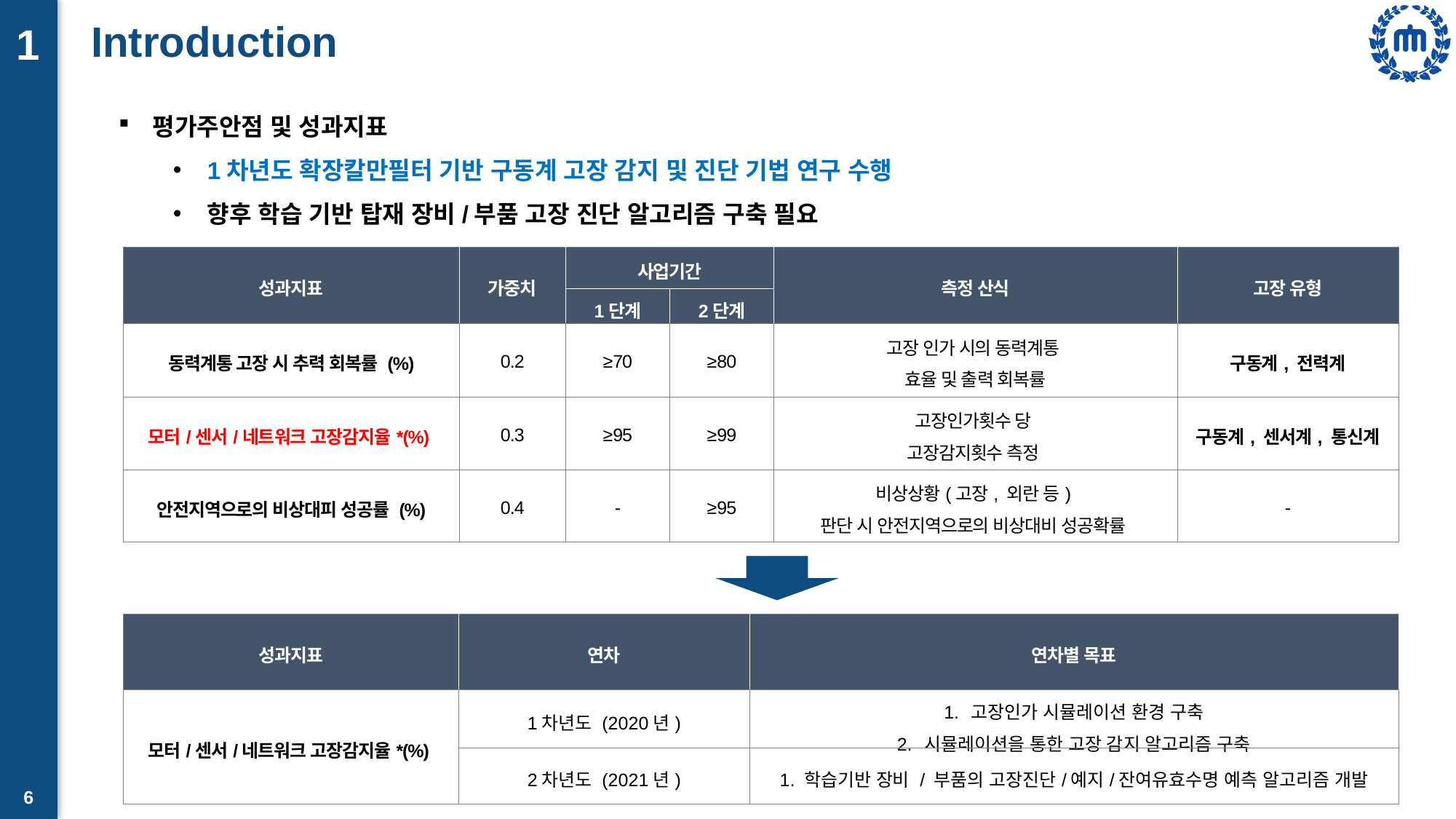

# Introduction
1
평가주안점 및 성과지표
1차년도 확장칼만필터 기반 구동계 고장 감지 및 진단 기법 연구 수행
향후 학습 기반 탑재 장비/부품 고장 진단 알고리즘 구축 필요
| 성과지표 | 가중치 | 사업기간 |  | 측정 산식 | 고장 유형 |
| --- | --- | --- | --- | --- | --- |
|  |  | 1단계 | 2단계 |  |  |
| 동력계통 고장 시 추력 회복률 (%) | 0.2 | ≥70 | ≥80 | 고장 인가 시의 동력계통 효율 및 출력 회복률 | 구동계, 전력계 |
| 모터/센서/네트워크 고장감지율\*(%) | 0.3 | ≥95 | ≥99 | 고장인가횟수 당 고장감지횟수 측정 | 구동계, 센서계, 통신계 |
| 안전지역으로의 비상대피 성공률 (%) | 0.4 | - | ≥95 | 비상상황(고장, 외란 등) 판단 시 안전지역으로의 비상대비 성공확률 | - |

| 성과지표 | 연차 | 연차별 목표 |
| --- | --- | --- |
| 모터/센서/네트워크 고장감지율\*(%) | 1차년도 (2020년) | 고장인가 시뮬레이션 환경 구축 시뮬레이션을 통한 고장 감지 알고리즘 구축 |
|  | 2차년도 (2021년) | 1. 학습기반 장비 / 부품의 고장진단/예지/잔여유효수명 예측 알고리즘 개발 |
6